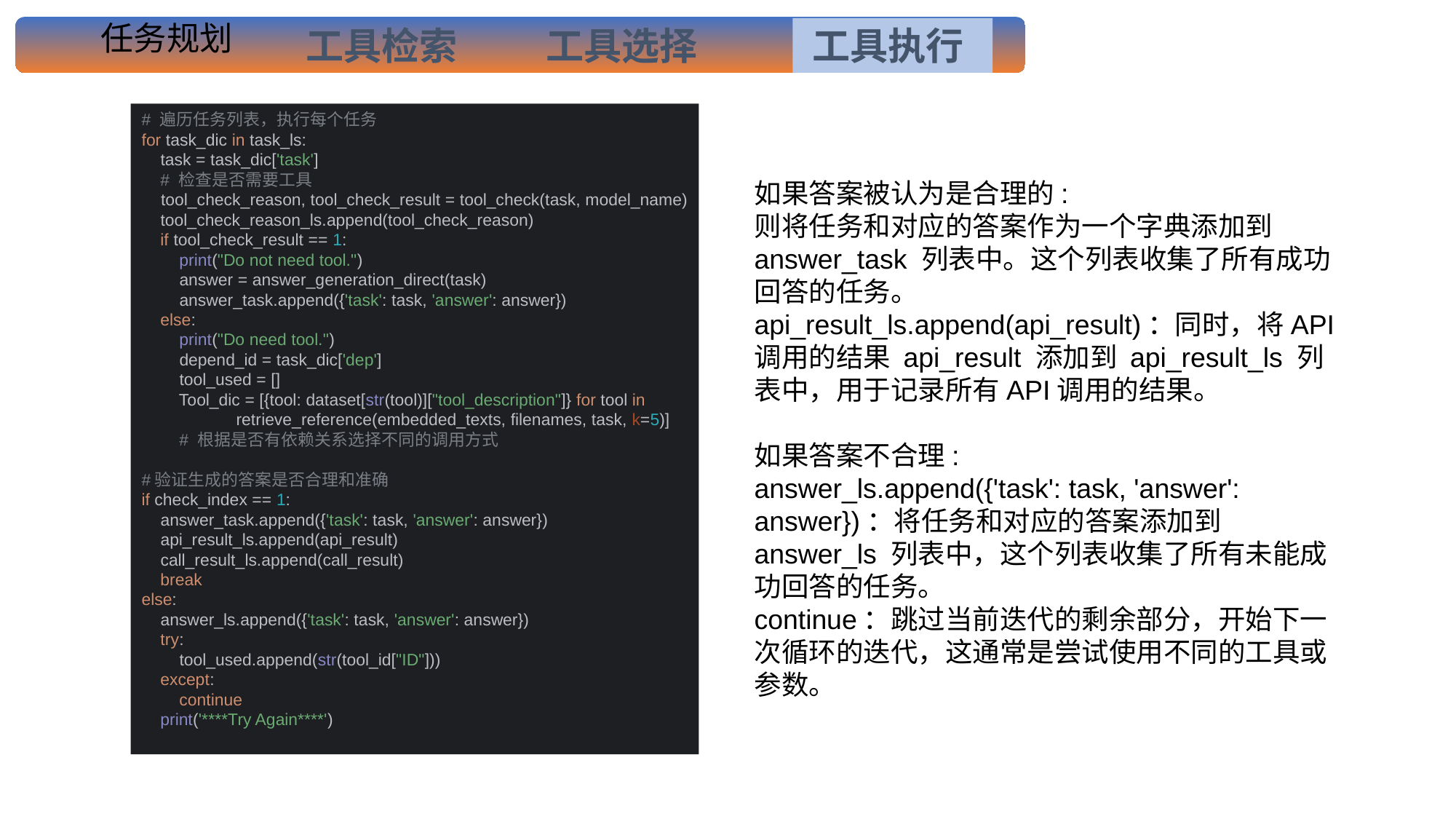

# 任务规划
工具检索
工具选择
工具执行

# 遍历任务列表，执行每个任务 for task_dic in task_ls: task = task_dic['task'] # 检查是否需要工具 tool_check_reason, tool_check_result = tool_check(task, model_name) tool_check_reason_ls.append(tool_check_reason) if tool_check_result == 1: print("Do not need tool.") answer = answer_generation_direct(task) answer_task.append({'task': task, 'answer': answer}) else: print("Do need tool.") depend_id = task_dic['dep'] tool_used = [] Tool_dic = [{tool: dataset[str(tool)]["tool_description"]} for tool in retrieve_reference(embedded_texts, filenames, task, k=5)] # 根据是否有依赖关系选择不同的调用方式

#验证生成的答案是否合理和准确
if check_index == 1:
    answer_task.append({'task': task, 'answer': answer})
    api_result_ls.append(api_result)
    call_result_ls.append(call_result)
    break
else:
    answer_ls.append({'task': task, 'answer': answer})
    try:
        tool_used.append(str(tool_id["ID"]))
    except:
        continue
    print('****Try Again****')

如果答案被认为是合理的:
则将任务和对应的答案作为一个字典添加到 answer_task 列表中。这个列表收集了所有成功回答的任务。
api_result_ls.append(api_result)：同时，将API调用的结果 api_result 添加到 api_result_ls 列表中，用于记录所有API调用的结果。

如果答案不合理:
answer_ls.append({'task': task, 'answer': answer})：将任务和对应的答案添加到 answer_ls 列表中，这个列表收集了所有未能成功回答的任务。
continue：跳过当前迭代的剩余部分，开始下一次循环的迭代，这通常是尝试使用不同的工具或参数。